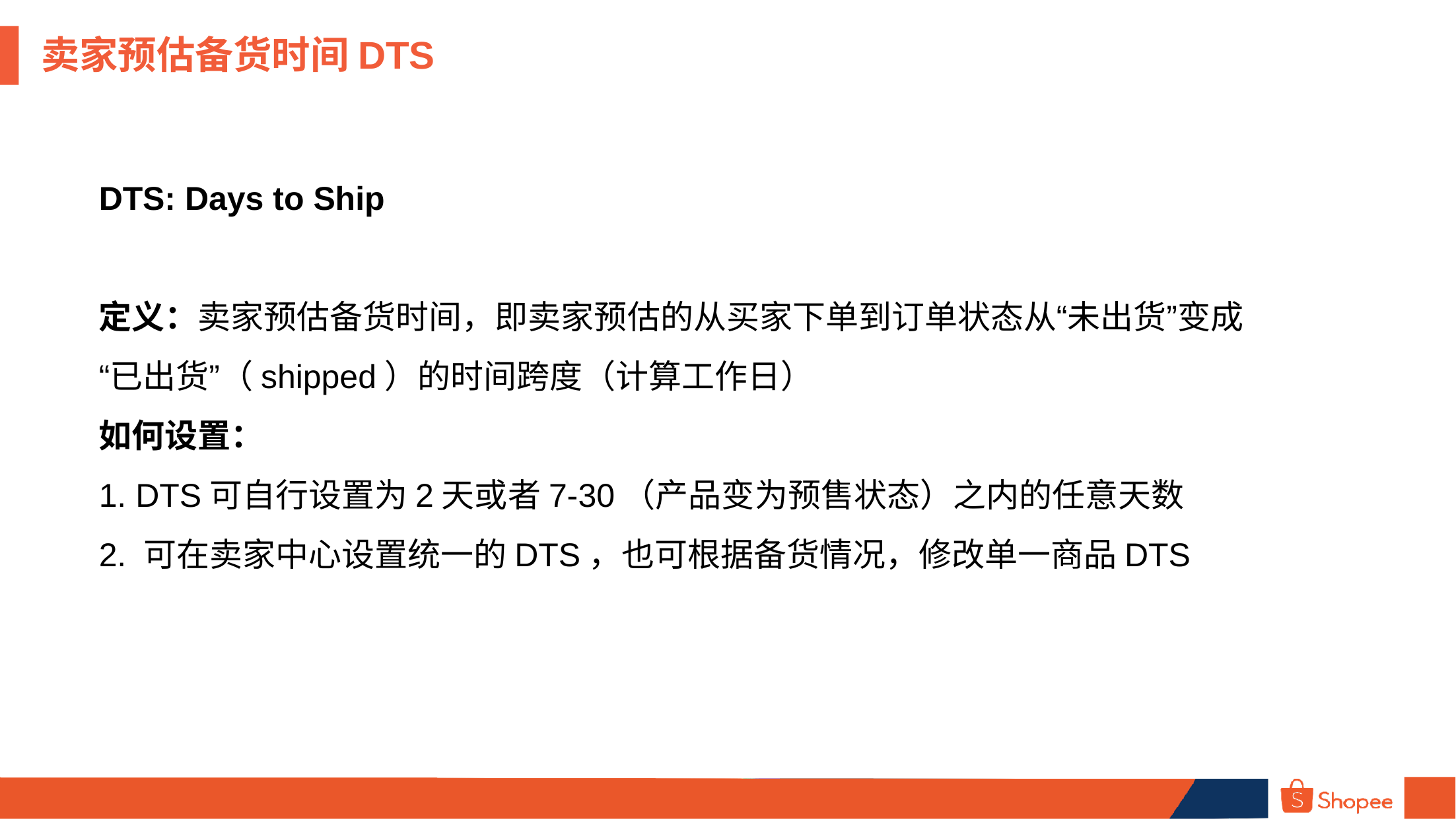

卖家预估备货时间DTS
DTS: Days to Ship

定义：卖家预估备货时间，即卖家预估的从买家下单到订单状态从“未出货”变成“已出货”（shipped）的时间跨度（计算工作日）
如何设置：
1. DTS可自行设置为2天或者7-30（产品变为预售状态）之内的任意天数
2. 可在卖家中心设置统一的DTS，也可根据备货情况，修改单一商品DTS